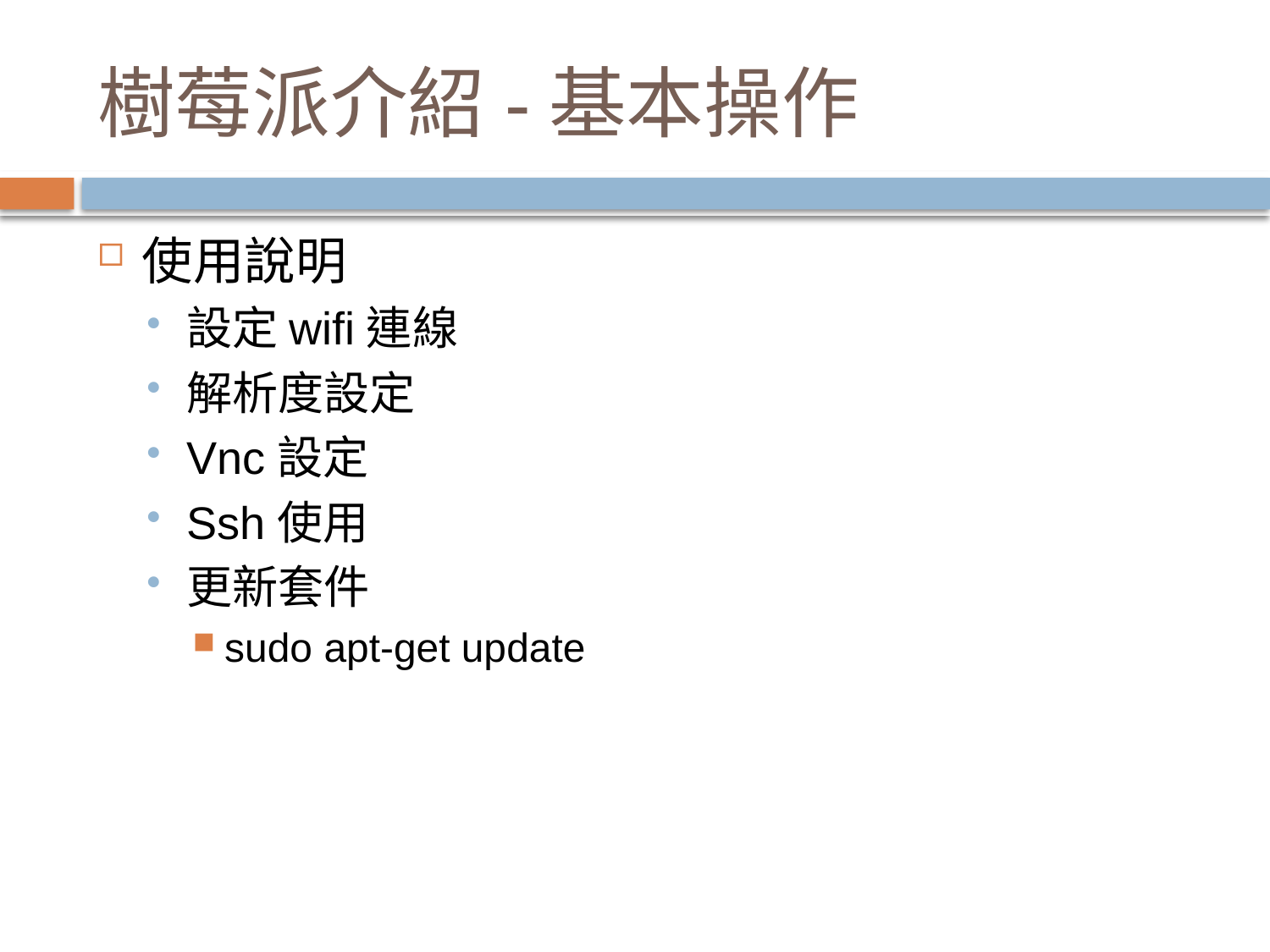

# 樹莓派介紹-基本操作
使用說明
設定wifi連線
解析度設定
Vnc設定
Ssh使用
更新套件
sudo apt-get update